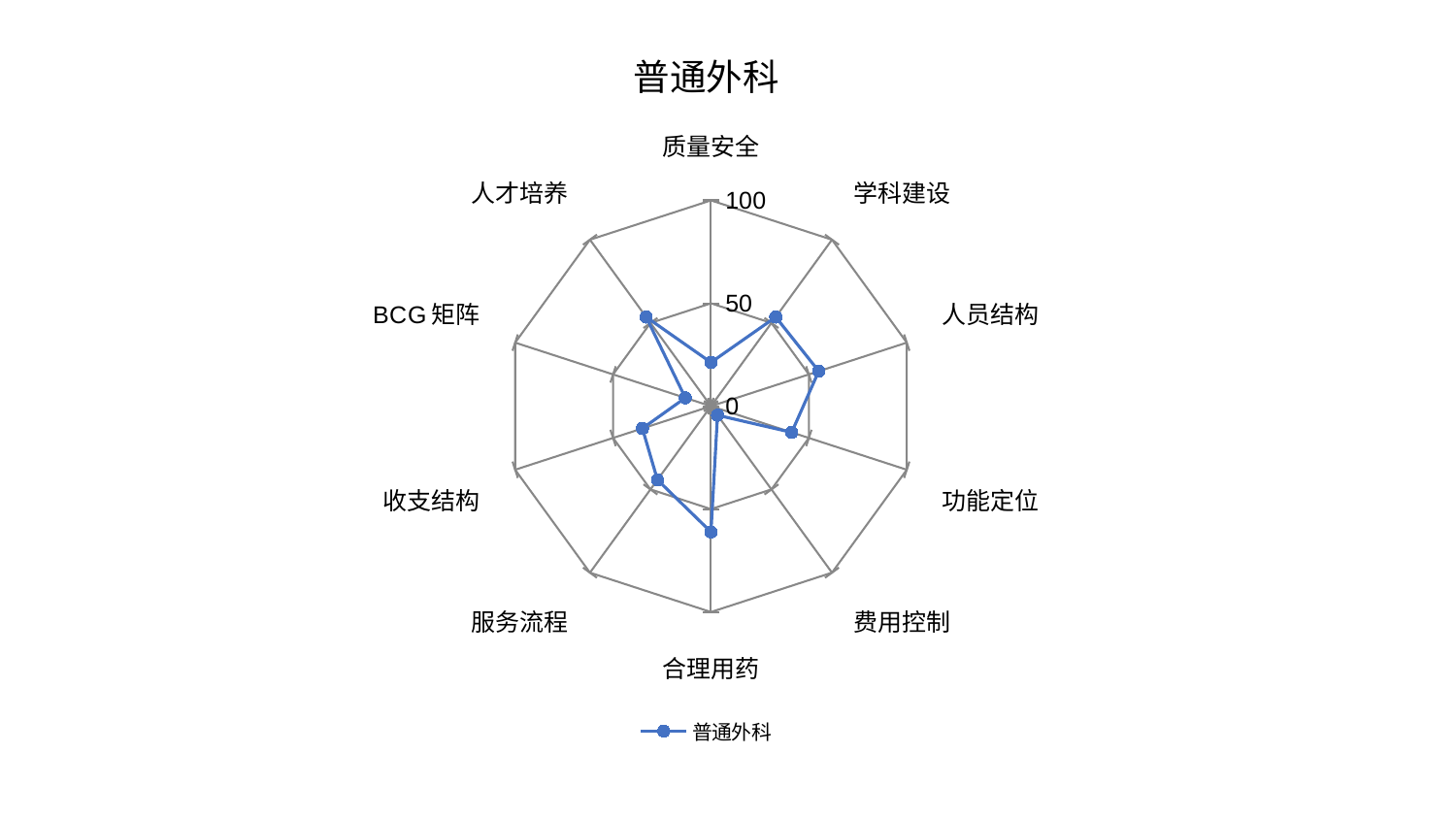

### Chart: 普通外科

| Category | 普通外科 |
|---|---|
| 质量安全 | 21.28025069685709 |
| 学科建设 | 53.54457423201606 |
| 人员结构 | 55.050656770045876 |
| 功能定位 | 41.22060058638936 |
| 费用控制 | 5.438495469259218 |
| 合理用药 | 61.12753090332298 |
| 服务流程 | 44.24788964916701 |
| 收支结构 | 35.02053785237552 |
| BCG矩阵 | 13.111619555397501 |
| 人才培养 | 53.54268565101976 |
122